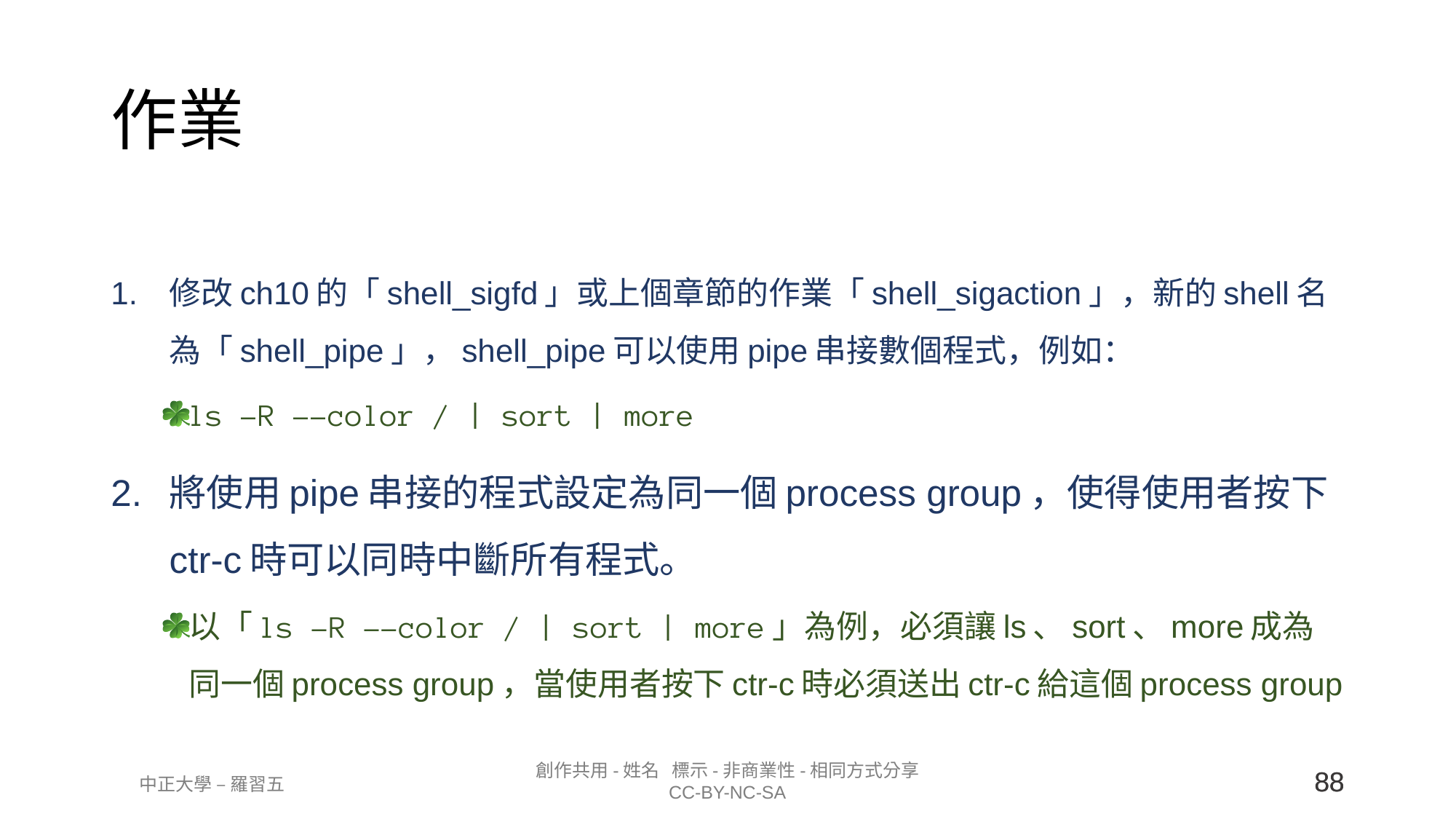

# 作業
修改ch10的「shell_sigfd」或上個章節的作業「shell_sigaction」，新的shell名為「shell_pipe」，shell_pipe可以使用pipe串接數個程式，例如：
ls -R --color / | sort | more
將使用pipe串接的程式設定為同一個process group，使得使用者按下ctr-c時可以同時中斷所有程式。
以「ls -R --color / | sort | more」為例，必須讓ls、sort、more成為同一個process group，當使用者按下ctr-c時必須送出ctr-c給這個process group